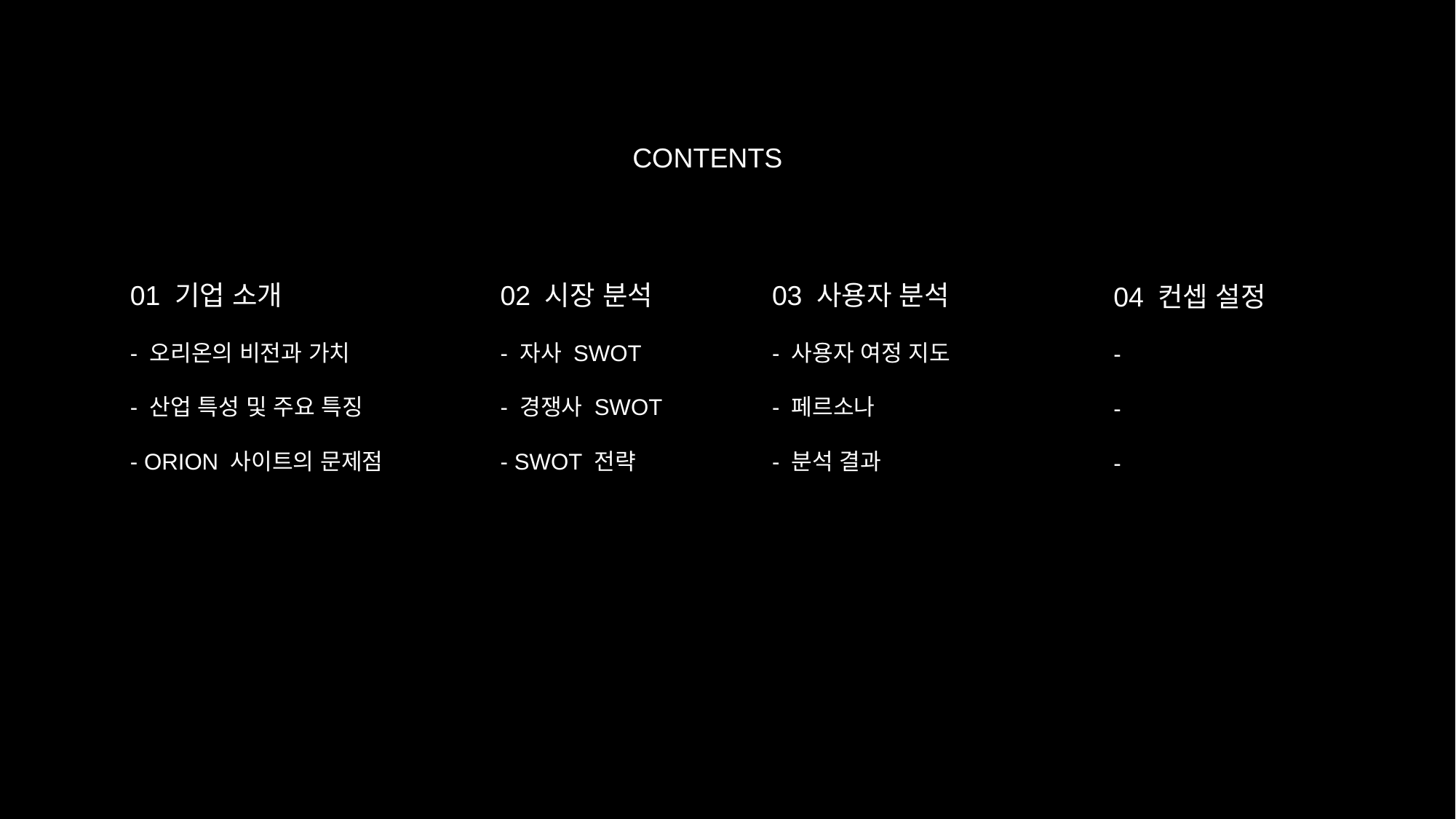

CONTENTS
01 기업 소개
- 오리온의 비전과 가치
- 산업 특성 및 주요 특징
- ORION 사이트의 문제점
02 시장 분석
- 자사 SWOT
- 경쟁사 SWOT
- SWOT 전략
03 사용자 분석
- 사용자 여정 지도
- 페르소나
- 분석 결과
04 컨셉 설정
-
-
-